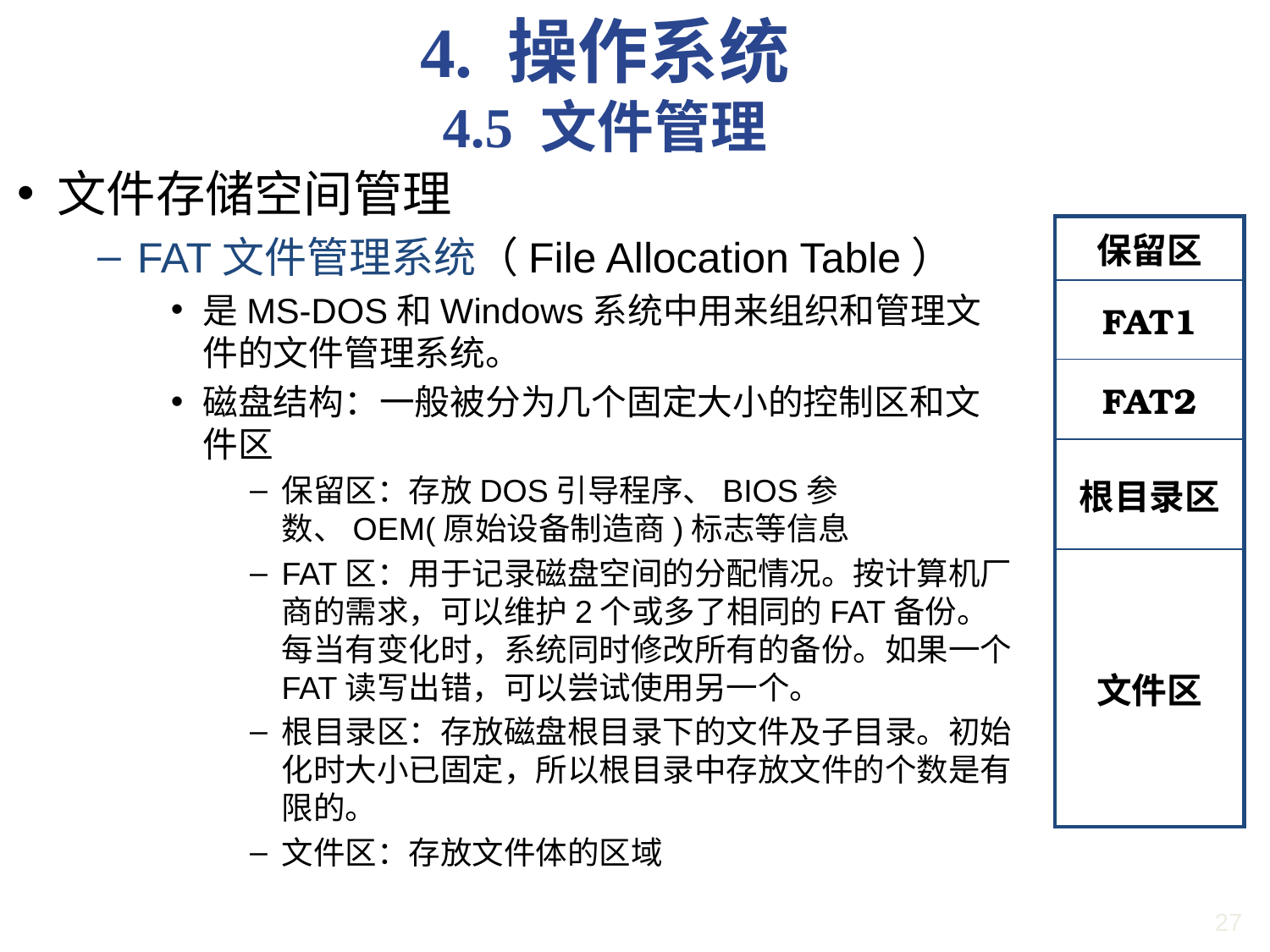

4. 操作系统
4.5 文件管理
文件存储空间管理
FAT文件管理系统（File Allocation Table）
是MS-DOS和Windows系统中用来组织和管理文件的文件管理系统。
磁盘结构：一般被分为几个固定大小的控制区和文件区
保留区：存放DOS引导程序、BIOS参数、OEM(原始设备制造商)标志等信息
FAT区：用于记录磁盘空间的分配情况。按计算机厂商的需求，可以维护2个或多了相同的FAT备份。每当有变化时，系统同时修改所有的备份。如果一个FAT读写出错，可以尝试使用另一个。
根目录区：存放磁盘根目录下的文件及子目录。初始化时大小已固定，所以根目录中存放文件的个数是有限的。
文件区：存放文件体的区域
| 保留区 |
| --- |
| FAT1 |
| FAT2 |
| 根目录区 |
| 文件区 |
27